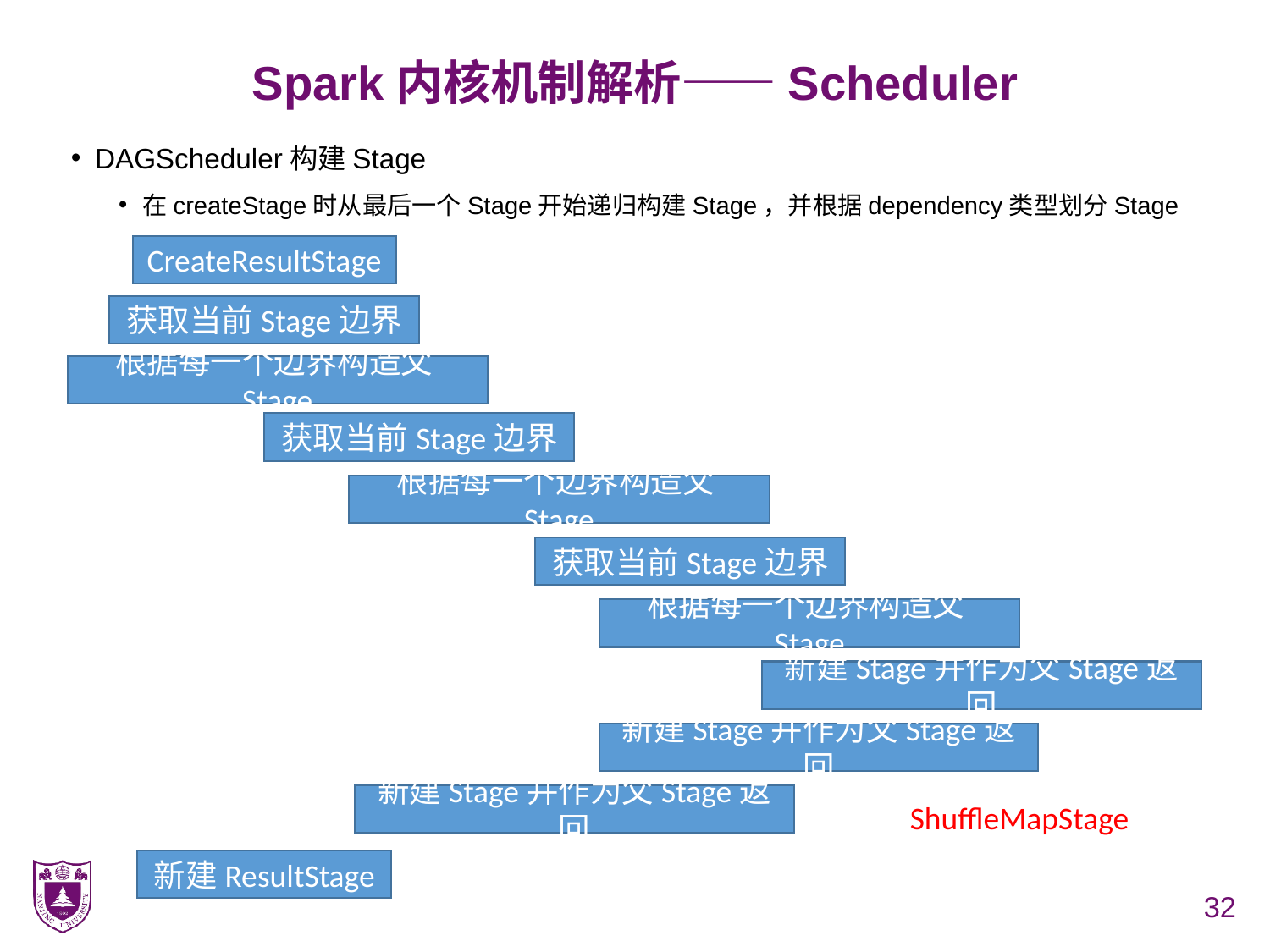

# Spark内核机制解析——Scheduler
DAGScheduler构建Stage
在createStage时从最后一个Stage开始递归构建Stage，并根据dependency类型划分Stage
CreateResultStage
获取当前Stage边界
根据每一个边界构造父Stage
获取当前Stage边界
根据每一个边界构造父Stage
获取当前Stage边界
根据每一个边界构造父Stage
新建Stage并作为父Stage返回
新建Stage并作为父Stage返回
新建Stage并作为父Stage返回
ShuffleMapStage
新建ResultStage
32